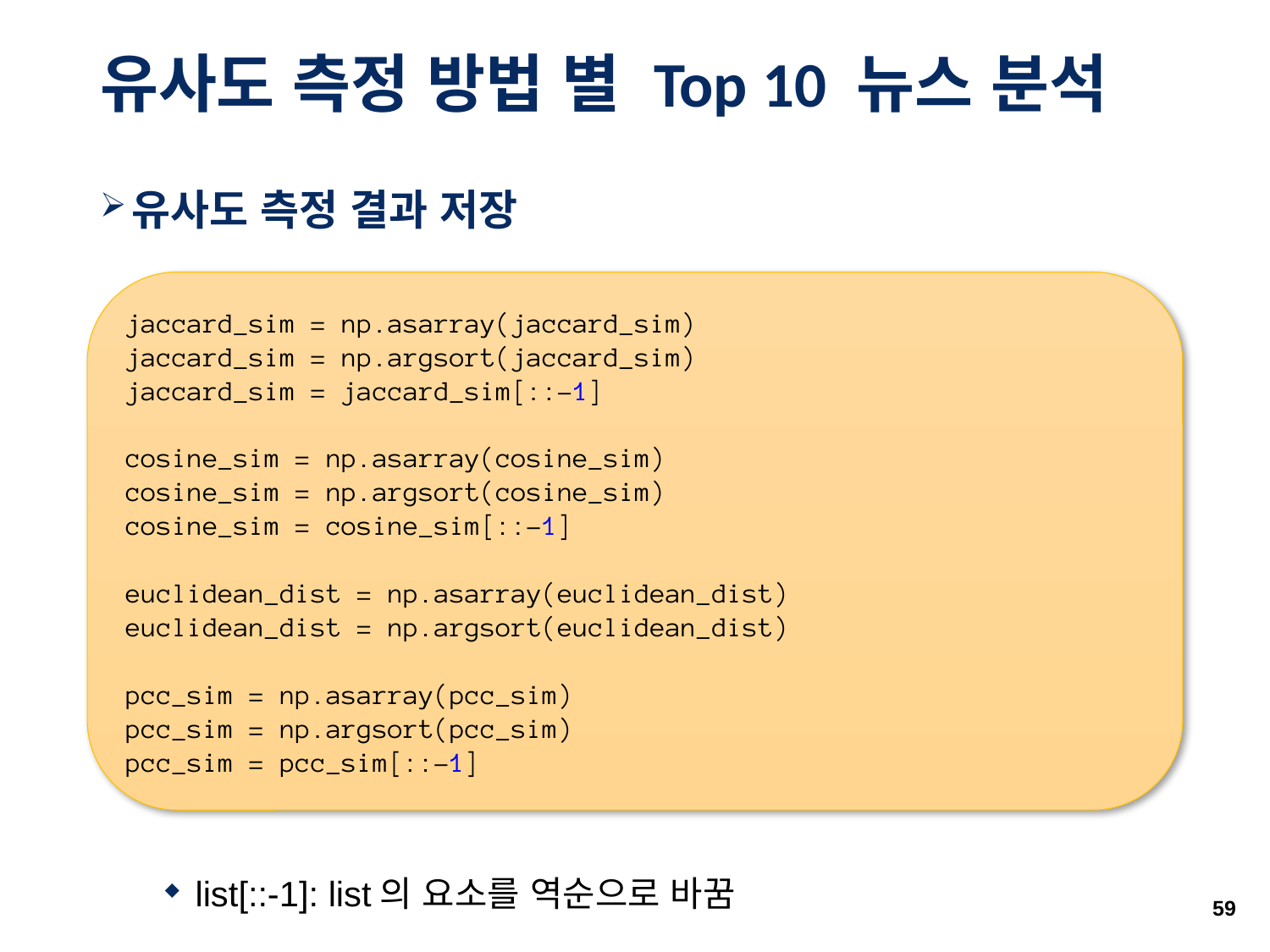

# 유사도 측정 방법 별 Top 10 뉴스 분석
유사도 측정 결과 저장

list[::-1]: list의 요소를 역순으로 바꿈

jaccard_sim = np.asarray(jaccard_sim)
jaccard_sim = np.argsort(jaccard_sim)
jaccard_sim = jaccard_sim[::-1]
cosine_sim = np.asarray(cosine_sim)
cosine_sim = np.argsort(cosine_sim)
cosine_sim = cosine_sim[::-1]
euclidean_dist = np.asarray(euclidean_dist)
euclidean_dist = np.argsort(euclidean_dist)
pcc_sim = np.asarray(pcc_sim)
pcc_sim = np.argsort(pcc_sim)
pcc_sim = pcc_sim[::-1]
59